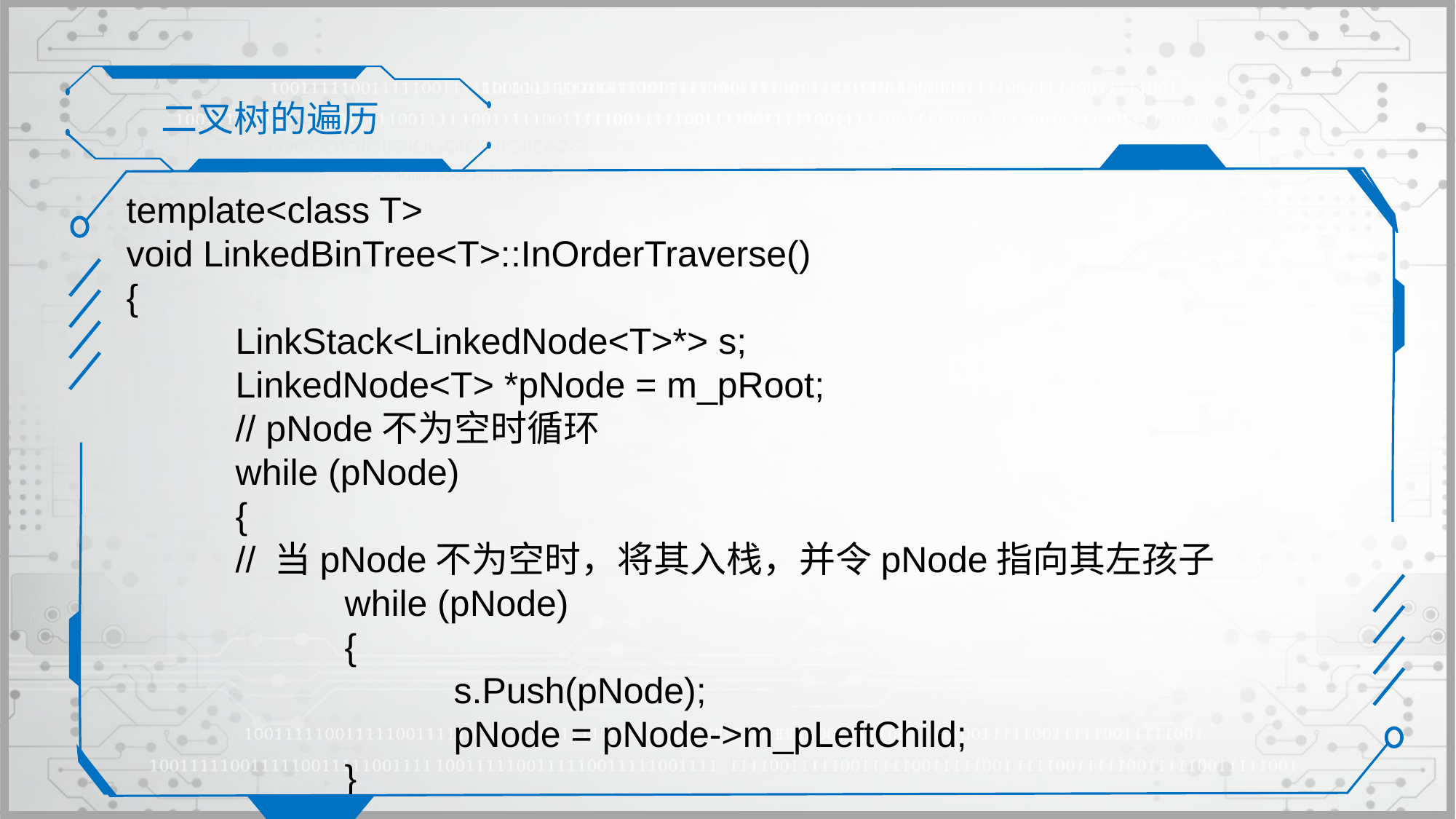

二叉树的遍历

template<class T>
void LinkedBinTree<T>::InOrderTraverse()
{
	LinkStack<LinkedNode<T>*> s;
	LinkedNode<T> *pNode = m_pRoot;
	// pNode不为空时循环
	while (pNode)
	{
	// 当pNode不为空时，将其入栈，并令pNode指向其左孩子
		while (pNode)
		{
			s.Push(pNode);
			pNode = pNode->m_pLeftChild;
		}